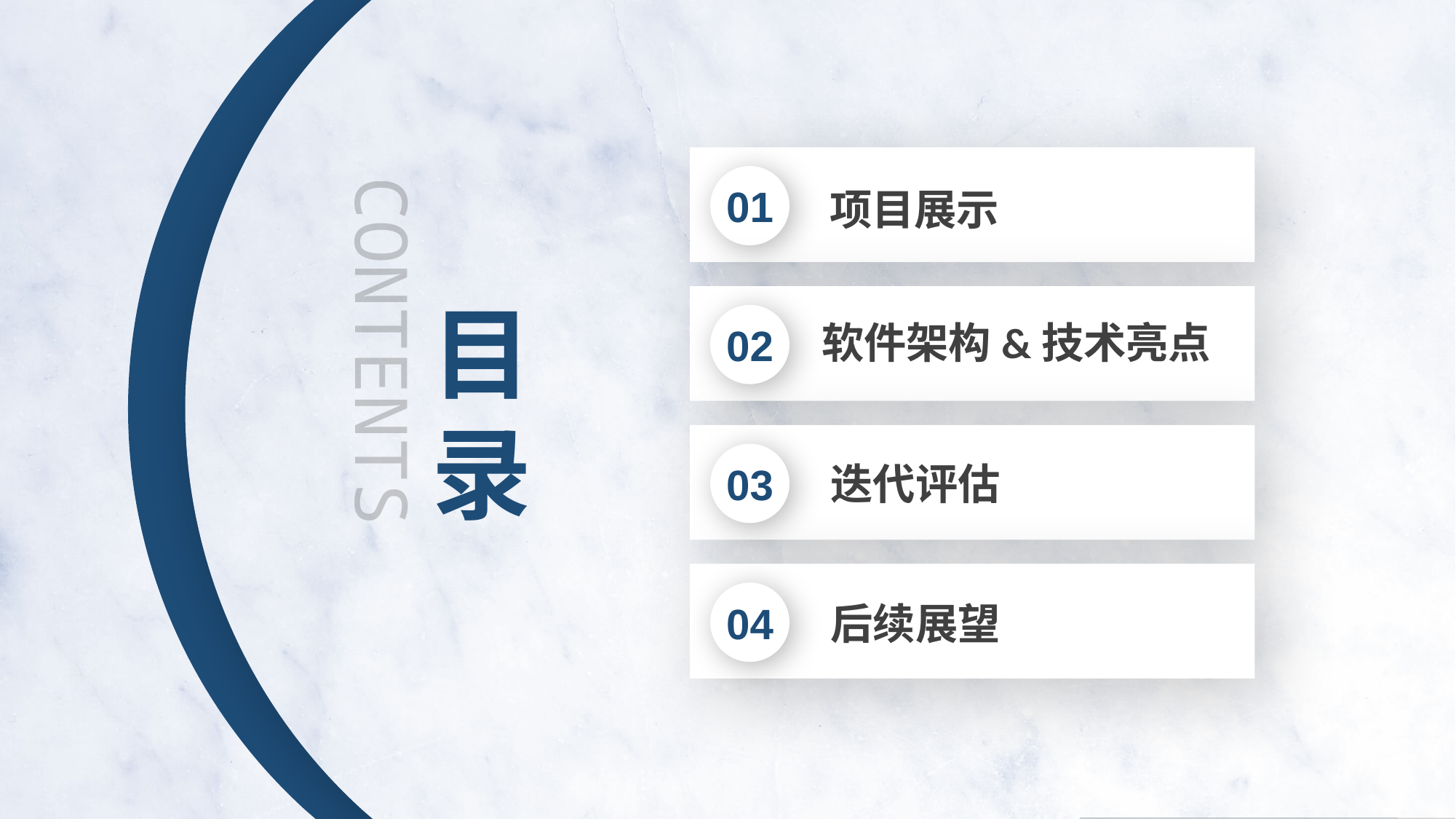

01
项目展示
目录

02
软件架构&技术亮点
CONTENTS

03
迭代评估

04
后续展望